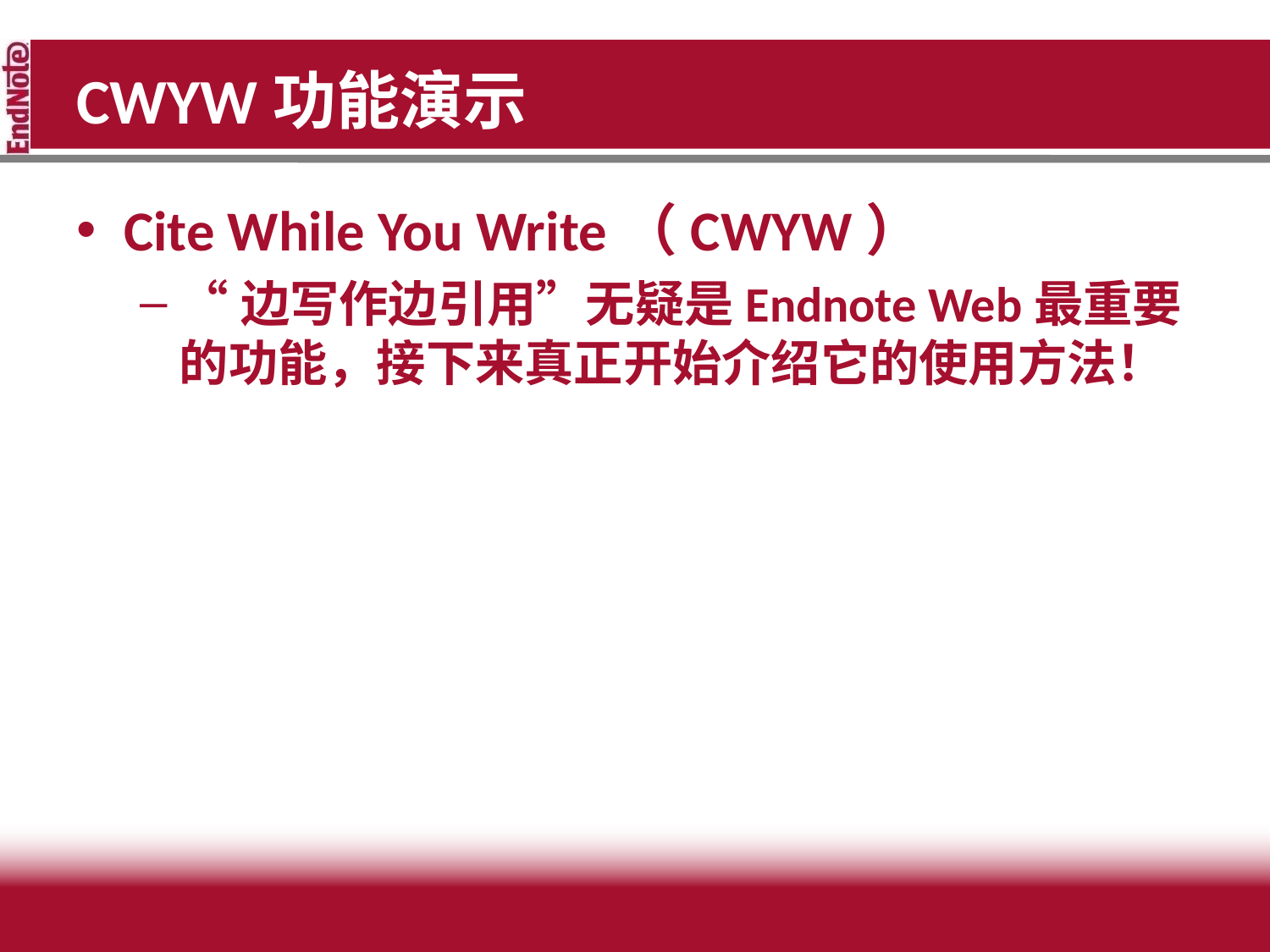

# CWYW功能演示
Cite While You Write（CWYW）
“边写作边引用”无疑是Endnote Web最重要的功能，接下来真正开始介绍它的使用方法！